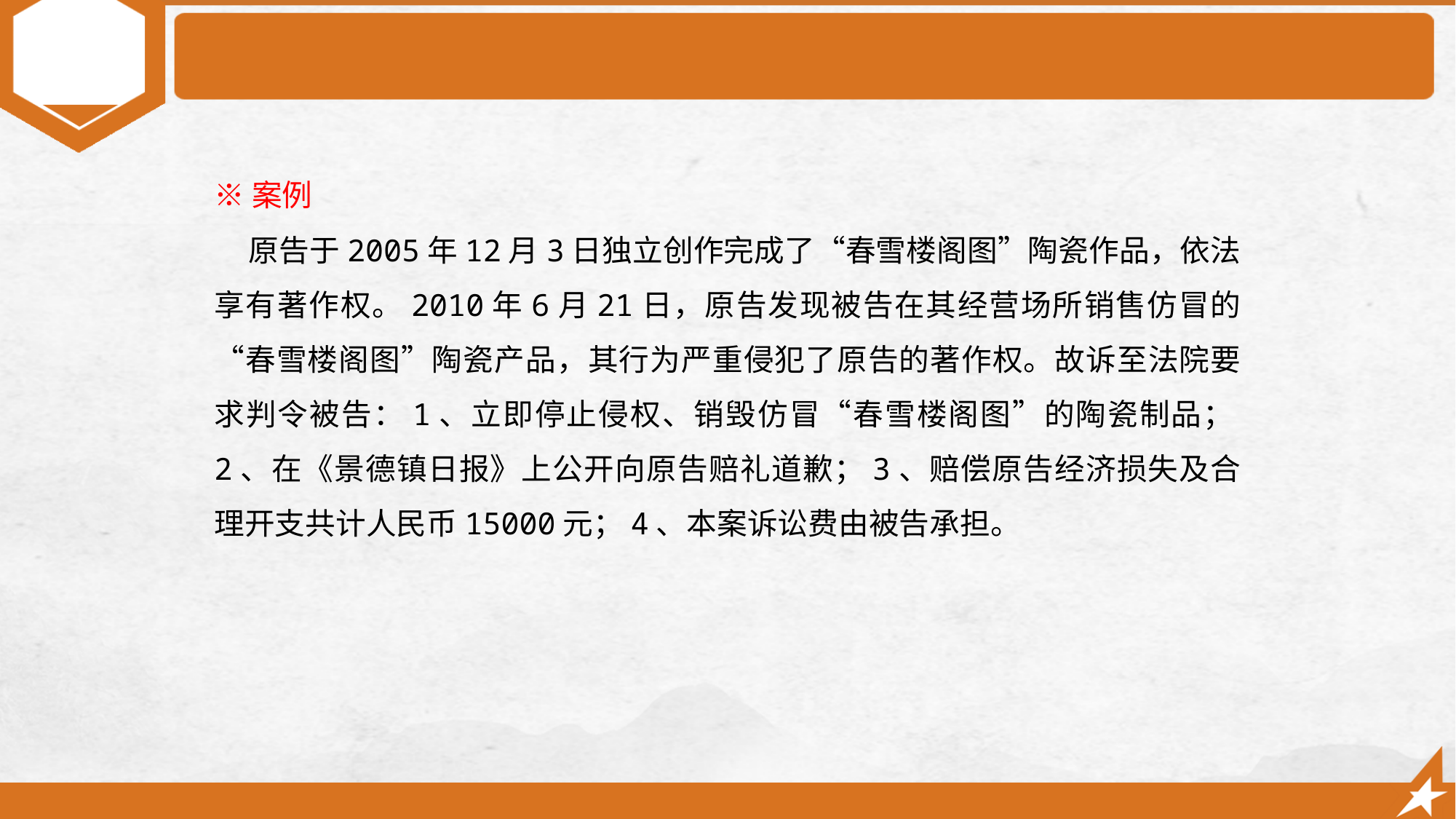

※案例
    原告于2005年12月3日独立创作完成了“春雪楼阁图”陶瓷作品，依法享有著作权。2010年6月21日，原告发现被告在其经营场所销售仿冒的“春雪楼阁图”陶瓷产品，其行为严重侵犯了原告的著作权。故诉至法院要求判令被告：1、立即停止侵权、销毁仿冒“春雪楼阁图”的陶瓷制品；2、在《景德镇日报》上公开向原告赔礼道歉；3、赔偿原告经济损失及合理开支共计人民币15000元；4、本案诉讼费由被告承担。